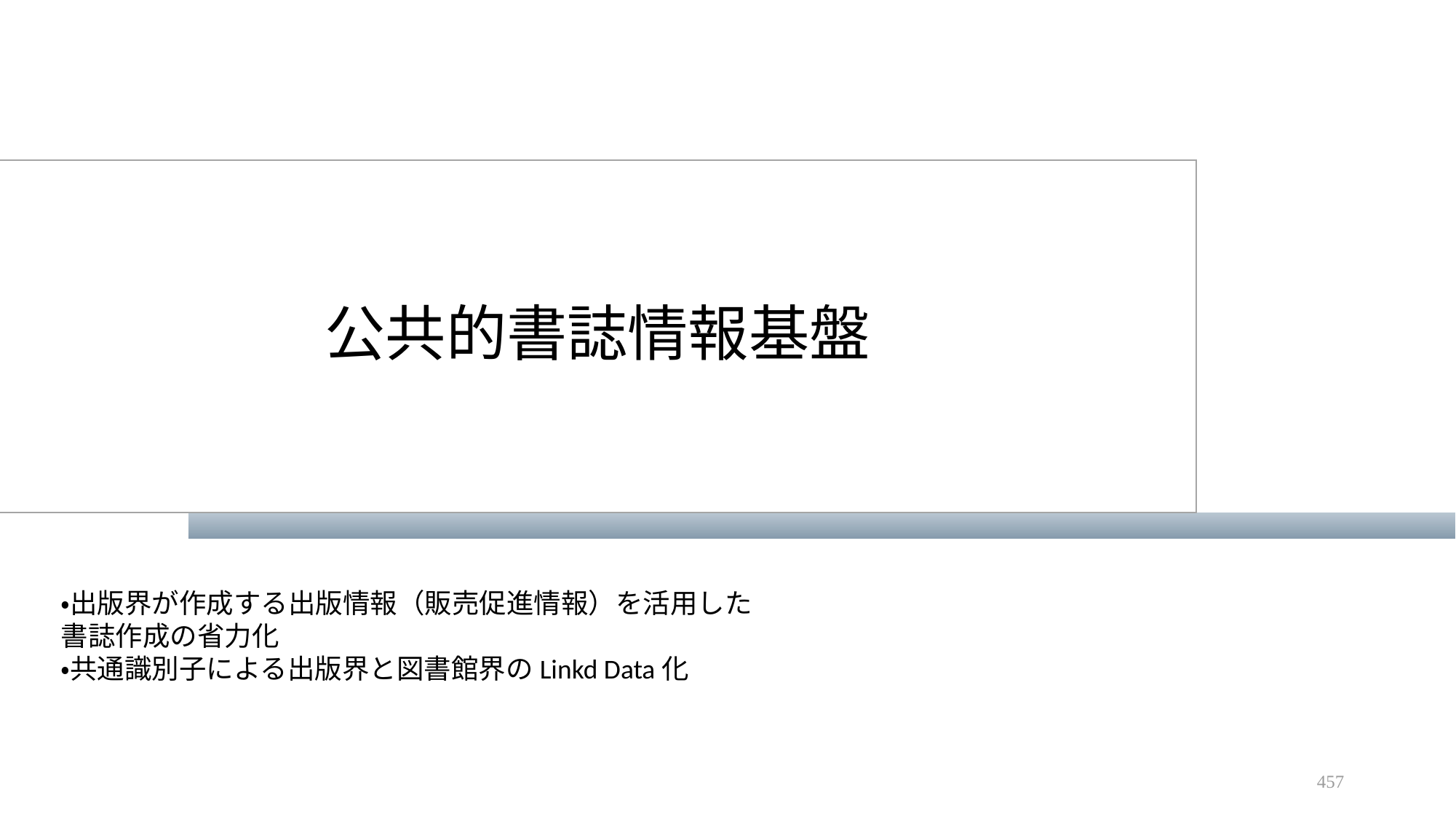

# 公共的書誌情報基盤
・出版界が作成する出版情報（販売促進情報）を活用した書誌作成の省力化
・共通識別子による出版界と図書館界のLinkd Data化

457